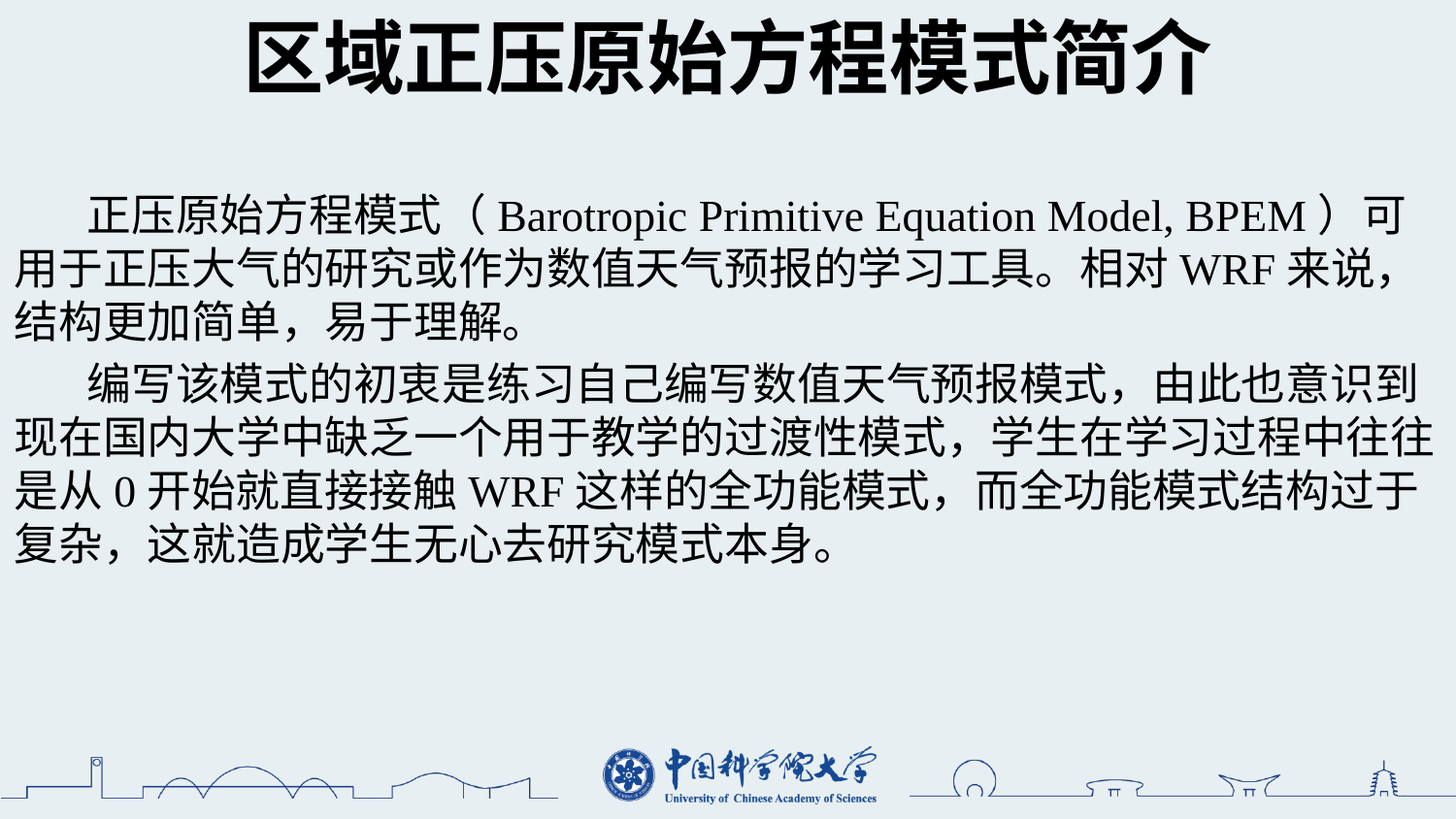

区域正压原始方程模式简介
正压原始方程模式（Barotropic Primitive Equation Model, BPEM）可用于正压大气的研究或作为数值天气预报的学习工具。相对WRF来说，结构更加简单，易于理解。
编写该模式的初衷是练习自己编写数值天气预报模式，由此也意识到现在国内大学中缺乏一个用于教学的过渡性模式，学生在学习过程中往往是从0开始就直接接触WRF这样的全功能模式，而全功能模式结构过于复杂，这就造成学生无心去研究模式本身。